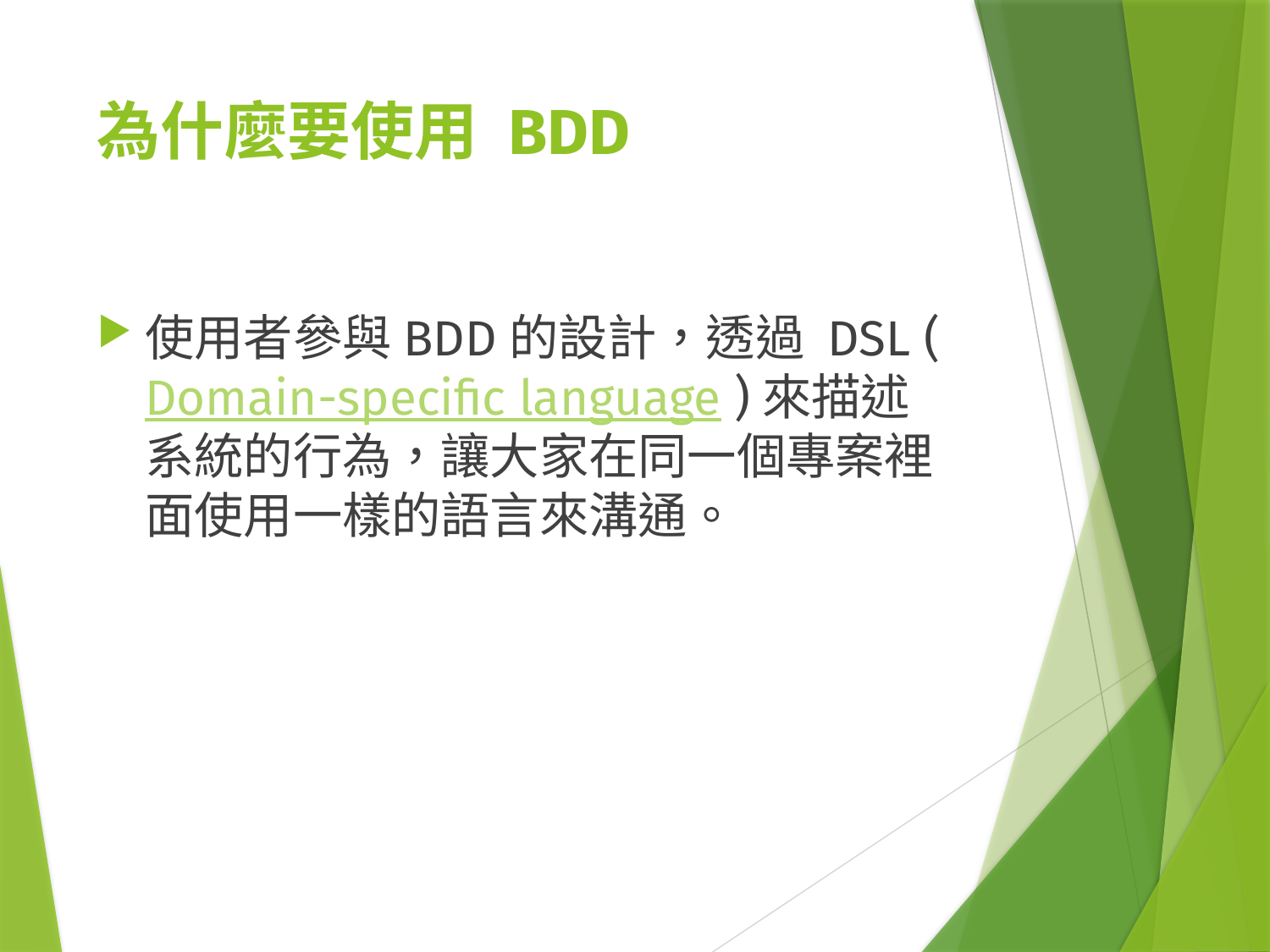

# 為什麼要使用 BDD
使用者參與BDD的設計，透過 DSL ( Domain-specific language )來描述系統的行為，讓大家在同一個專案裡面使用一樣的語言來溝通。